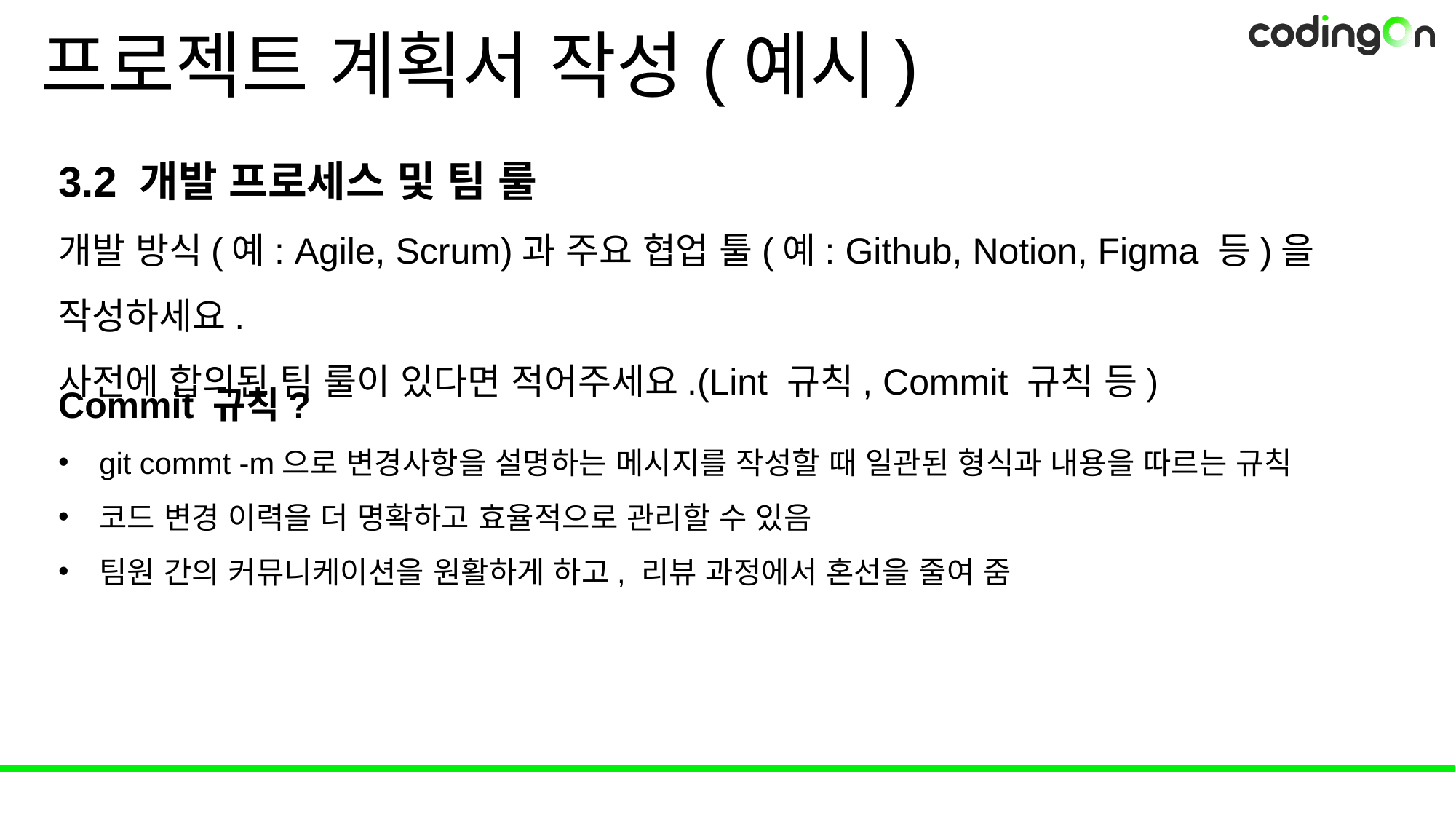

# 프로젝트 계획서 작성(예시)
3.2 개발 프로세스 및 팀 룰
개발 방식(예: Agile, Scrum)과 주요 협업 툴(예: Github, Notion, Figma 등)을 작성하세요.
사전에 합의된 팀 룰이 있다면 적어주세요.(Lint 규칙, Commit 규칙 등)
Commit 규칙?
git commt -m으로 변경사항을 설명하는 메시지를 작성할 때 일관된 형식과 내용을 따르는 규칙
코드 변경 이력을 더 명확하고 효율적으로 관리할 수 있음
팀원 간의 커뮤니케이션을 원활하게 하고, 리뷰 과정에서 혼선을 줄여 줌